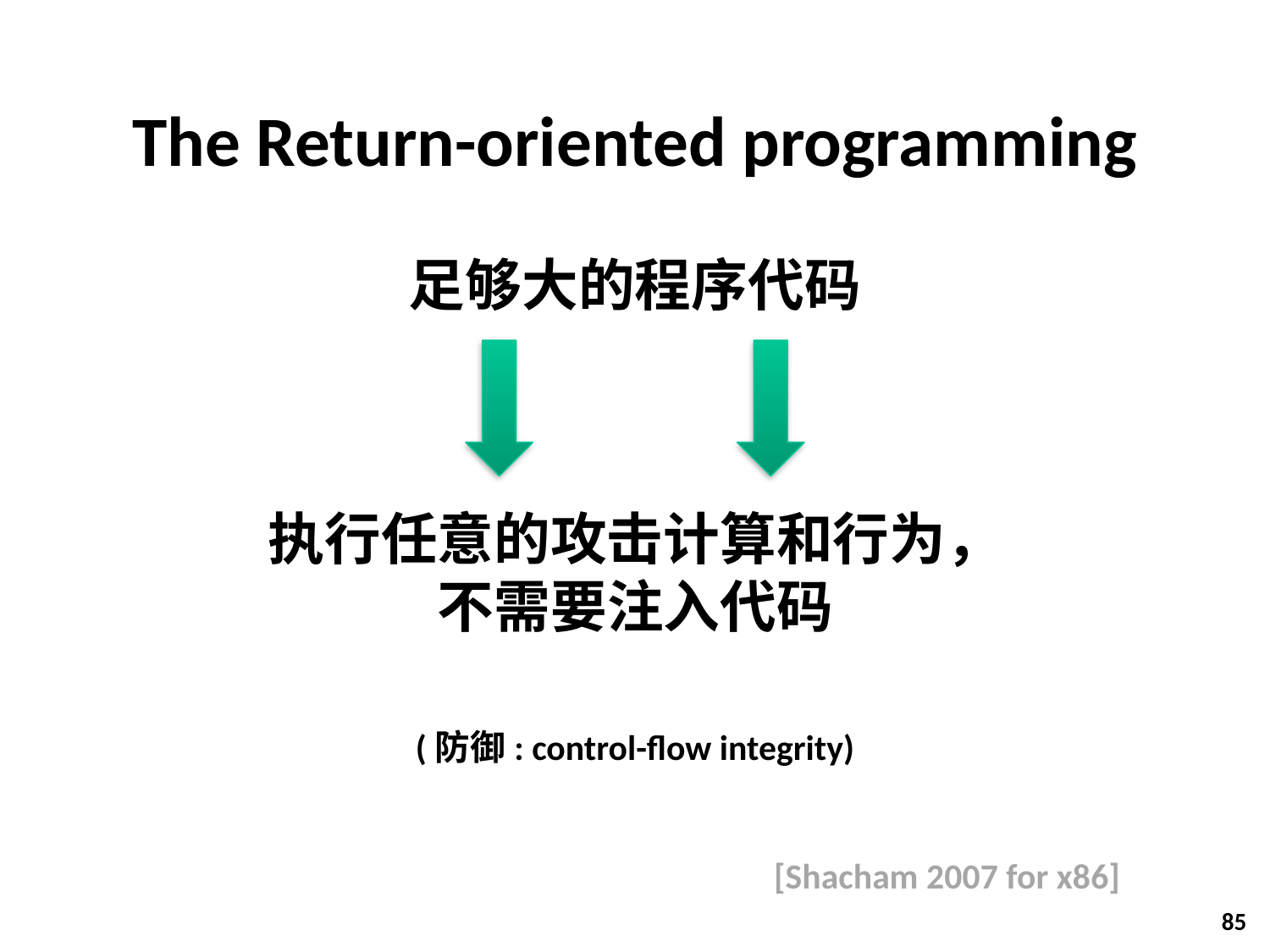

# The Return-oriented programming
足够大的程序代码

执行任意的攻击计算和行为，
不需要注入代码
(防御: control-flow integrity)
[Shacham 2007 for x86]
85